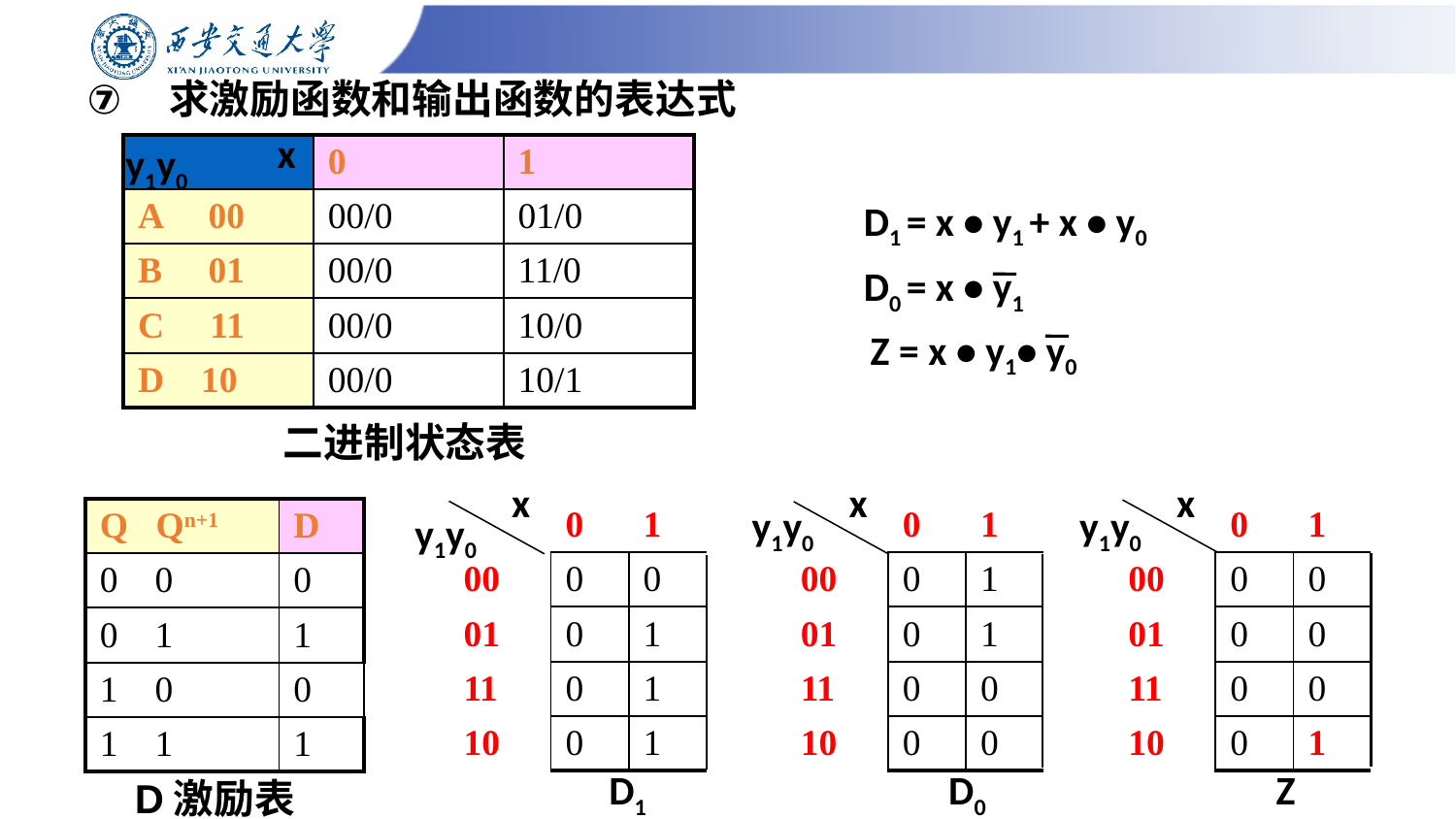

# 求激励函数和输出函数的表达式
x
y1y0
|  | 0 | 1 |
| --- | --- | --- |
| A 00 | 00/0 | 01/0 |
| B 01 | 00/0 | 11/0 |
| C 11 | 00/0 | 10/0 |
| D 10 | 00/0 | 10/1 |
D1 = x • y1 + x • y0
D0 = x • y1

Z = x • y1• y0

二进制状态表
x
x
x
y1y0
y1y0
|  | 0 | 1 |
| --- | --- | --- |
| 00 | 0 | 0 |
| 01 | 0 | 1 |
| 11 | 0 | 1 |
| 10 | 0 | 1 |
|  | 0 | 1 |
| --- | --- | --- |
| 00 | 0 | 1 |
| 01 | 0 | 1 |
| 11 | 0 | 0 |
| 10 | 0 | 0 |
|  | 0 | 1 |
| --- | --- | --- |
| 00 | 0 | 0 |
| 01 | 0 | 0 |
| 11 | 0 | 0 |
| 10 | 0 | 1 |
| Q Qn+1 | D |
| --- | --- |
| 0 0 | 0 |
| 0 1 | 1 |
| 1 0 | 0 |
| 1 1 | 1 |
y1y0
D1
D0
Z
D激励表